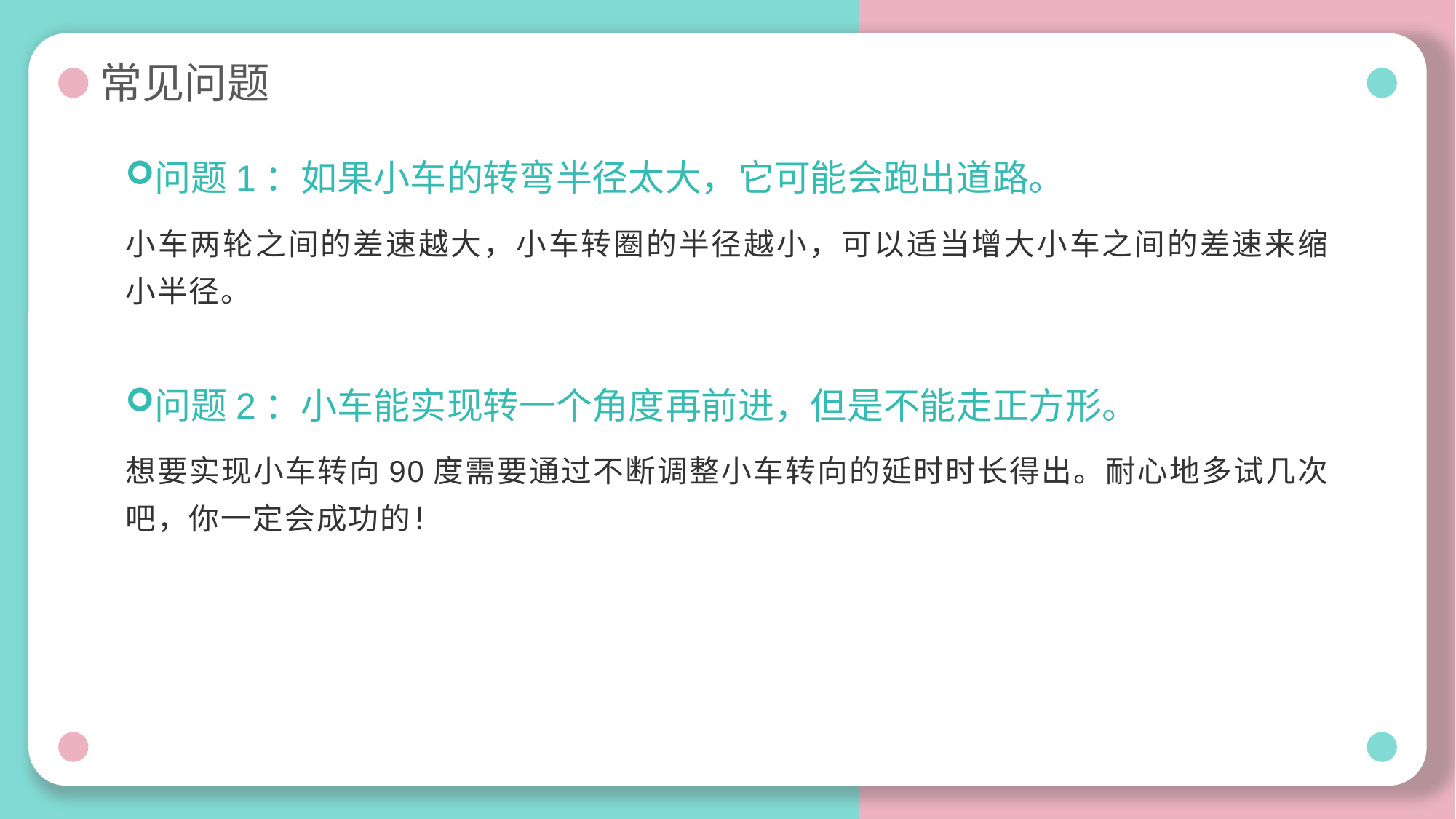

# 常见问题
问题1：如果小车的转弯半径太大，它可能会跑出道路。
小车两轮之间的差速越大，小车转圈的半径越小，可以适当增大小车之间的差速来缩小半径。

问题2：小车能实现转一个角度再前进，但是不能走正方形。
想要实现小车转向90度需要通过不断调整小车转向的延时时长得出。耐心地多试几次吧，你一定会成功的！